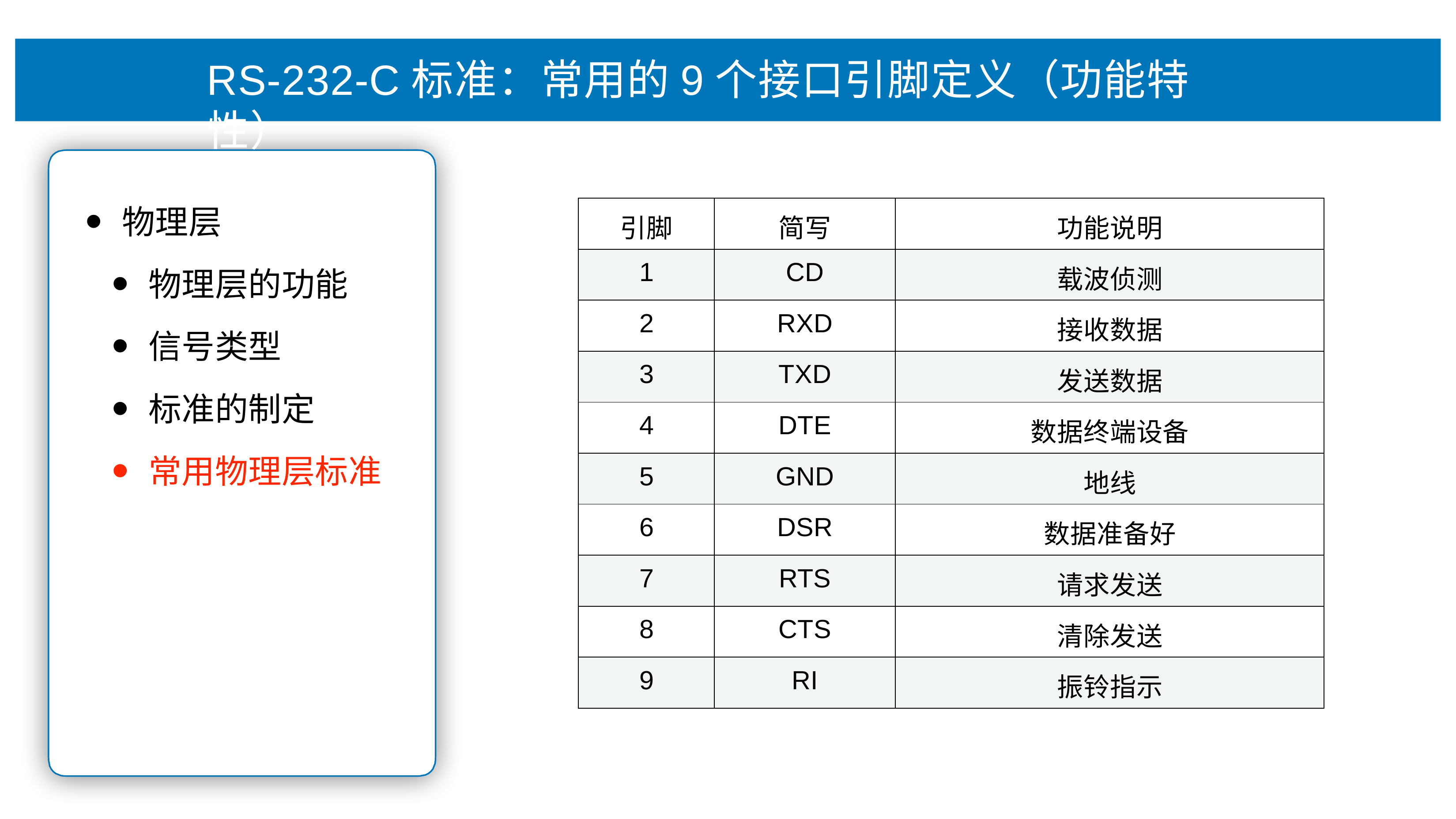

# RS-232-C标准：常⽤的9个接⼝引脚定义（功能特性）

物理层
物理层的功能
信号类型
标准的制定
常⽤物理层标准
| 引脚 | 简写 | 功能说明 |
| --- | --- | --- |
| 1 | CD | 载波侦测 |
| 2 | RXD | 接收数据 |
| 3 | TXD | 发送数据 |
| 4 | DTE | 数据终端设备 |
| 5 | GND | 地线 |
| 6 | DSR | 数据准备好 |
| 7 | RTS | 请求发送 |
| 8 | CTS | 清除发送 |
| 9 | RI | 振铃指示 |